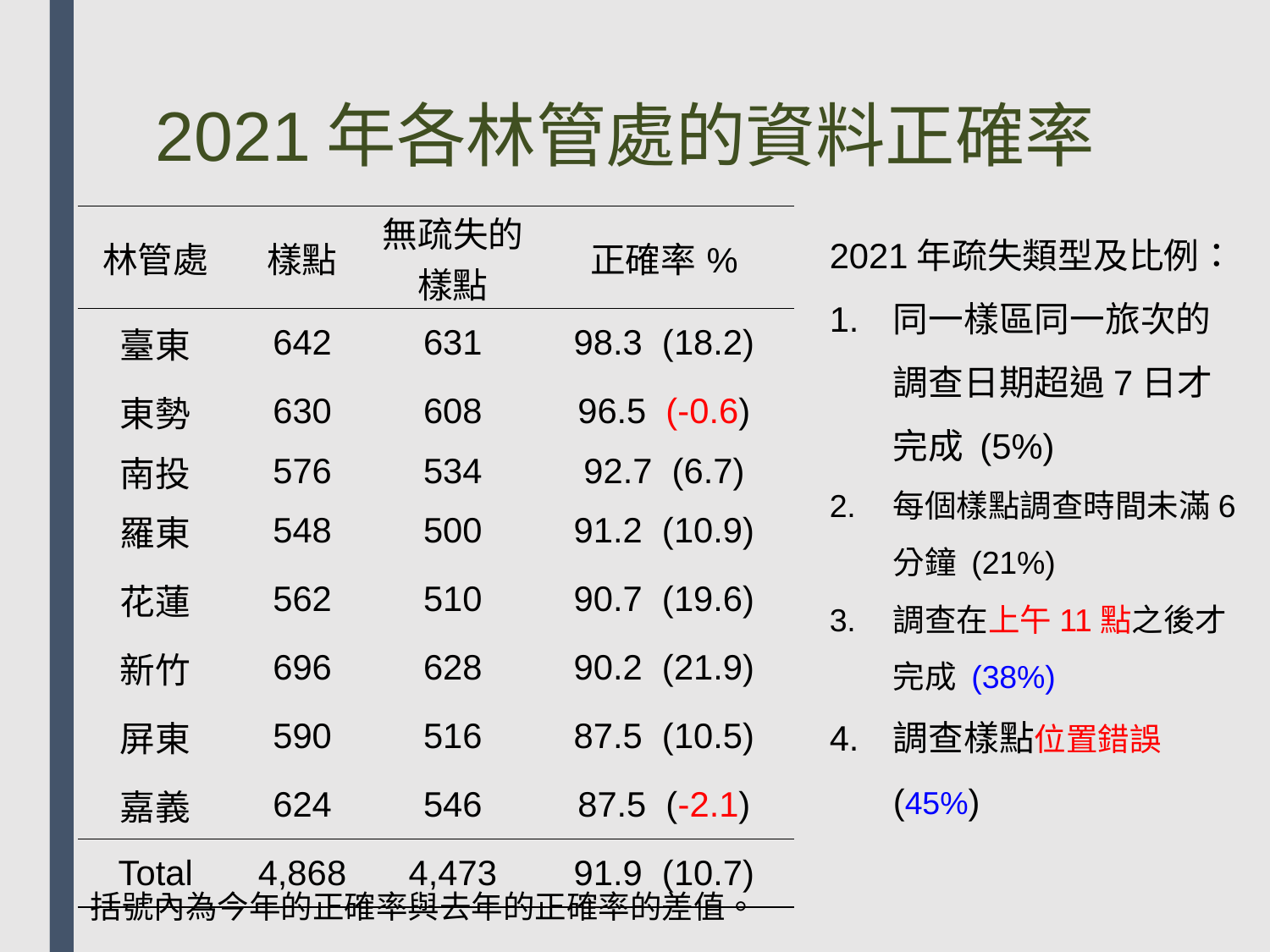

# 2021年各林管處的資料正確率
| 林管處 | 樣點 | 無疏失的樣點 | 正確率% |
| --- | --- | --- | --- |
| 臺東 | 642 | 631 | 98.3 (18.2) |
| 東勢 | 630 | 608 | 96.5 (-0.6) |
| 南投 | 576 | 534 | 92.7 (6.7) |
| 羅東 | 548 | 500 | 91.2 (10.9) |
| 花蓮 | 562 | 510 | 90.7 (19.6) |
| 新竹 | 696 | 628 | 90.2 (21.9) |
| 屏東 | 590 | 516 | 87.5 (10.5) |
| 嘉義 | 624 | 546 | 87.5 (-2.1) |
| Total | 4,868 | 4,473 | 91.9 (10.7) |
2021年疏失類型及比例：
同一樣區同一旅次的調查日期超過7日才完成 (5%)
每個樣點調查時間未滿6分鐘 (21%)
調查在上午11點之後才完成 (38%)
調查樣點位置錯誤 (45%)
括號內為今年的正確率與去年的正確率的差值。